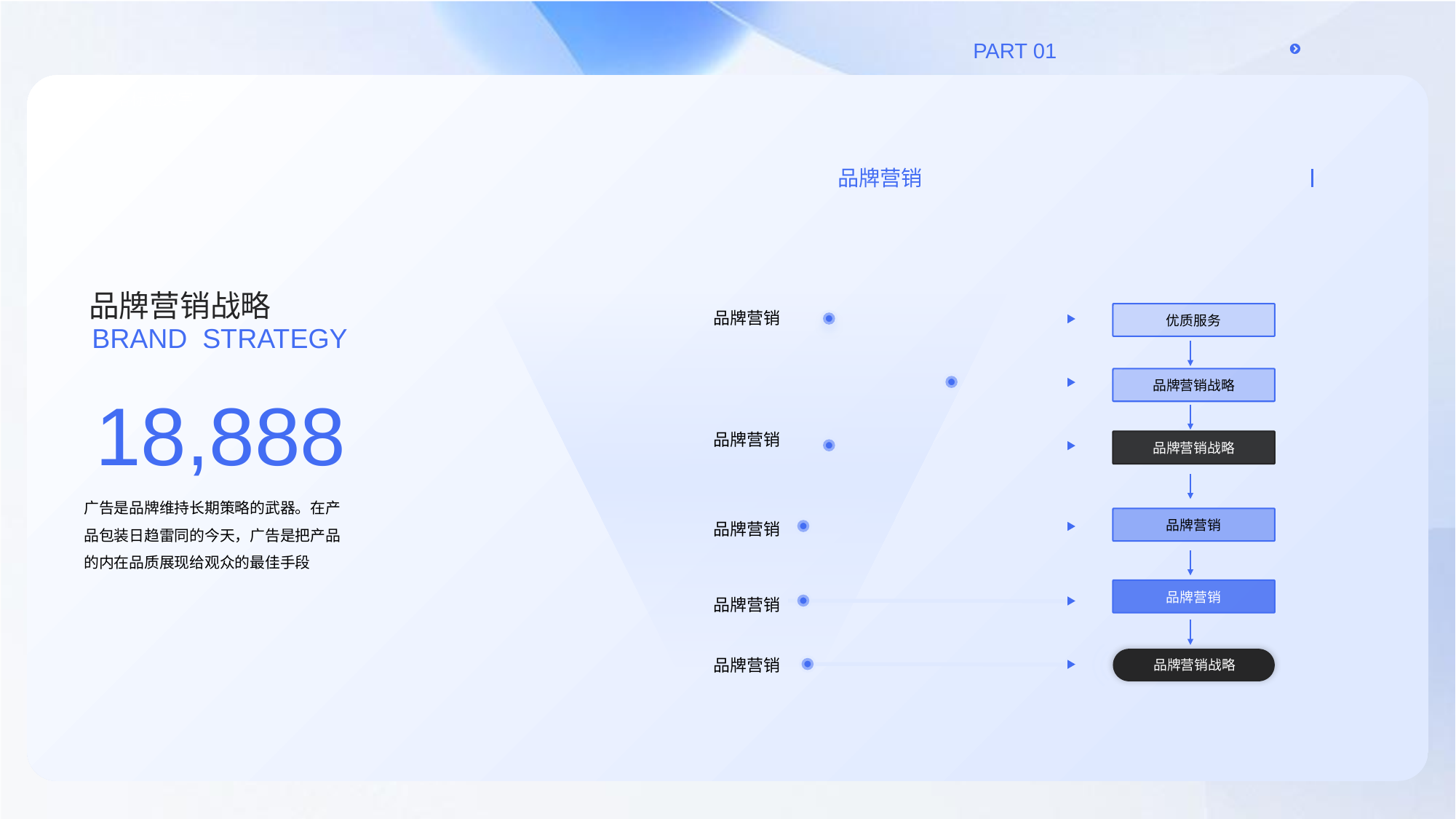

品牌营销

品牌营销战略

品牌营销

优质服务

Brand  strategy

品牌营销战略

18,888

品牌营销

品牌营销战略

广告是品牌维持长期策略的武器。在产品包装日趋雷同的今天，广告是把产品的内在品质展现给观众的最佳手段

品牌营销
品牌营销

品牌营销
品牌营销

品牌营销
品牌营销战略